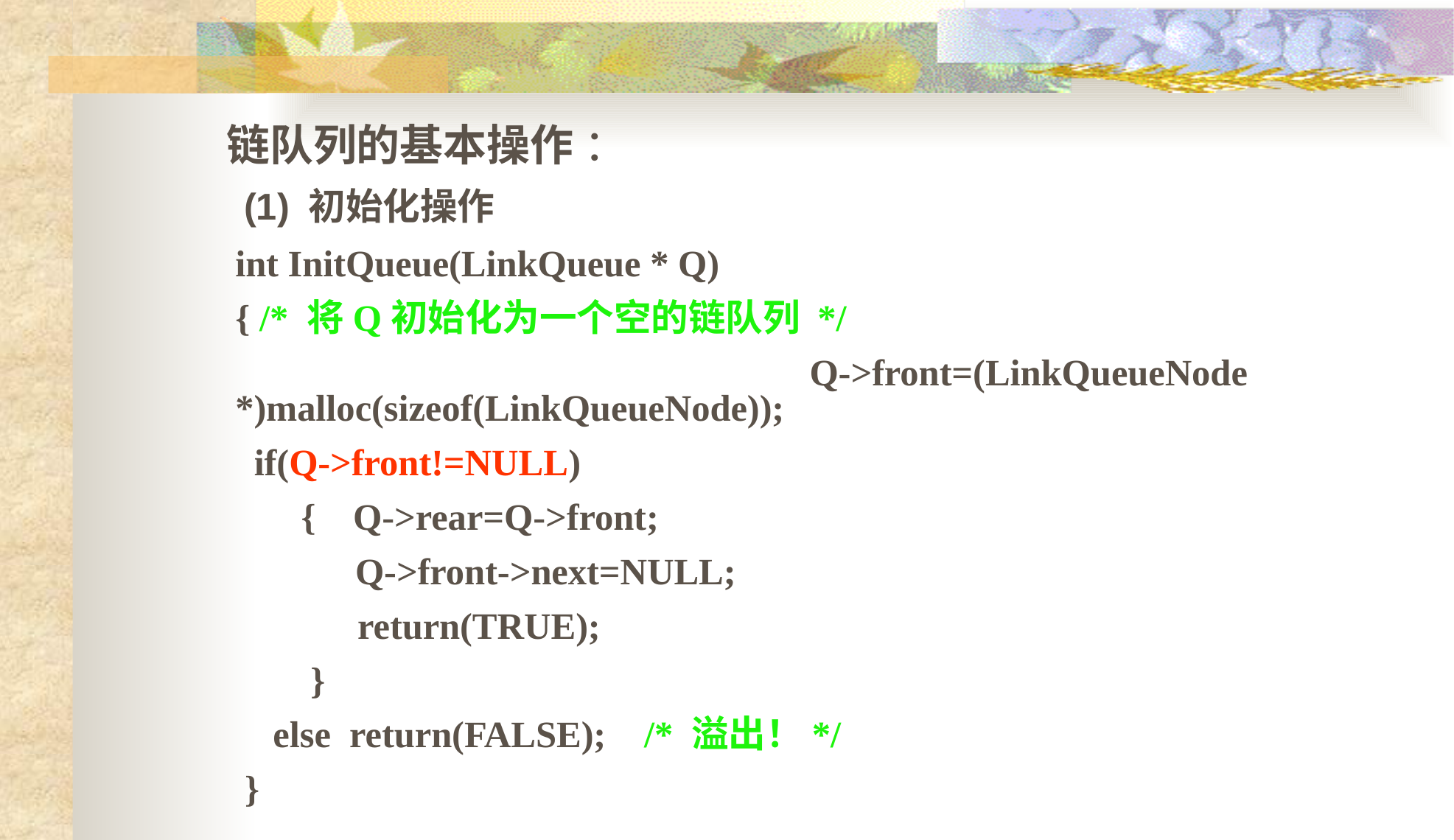

链队列的基本操作 ：
(1) 初始化操作
int InitQueue(LinkQueue * Q)
{ /* 将Q初始化为一个空的链队列 */
  Q->front=(LinkQueueNode *)malloc(sizeof(LinkQueueNode));
  if(Q->front!=NULL)
       {    Q->rear=Q->front;
 	 Q->front->next=NULL;
             return(TRUE);
        }
    else  return(FALSE);    /* 溢出！*/
 }